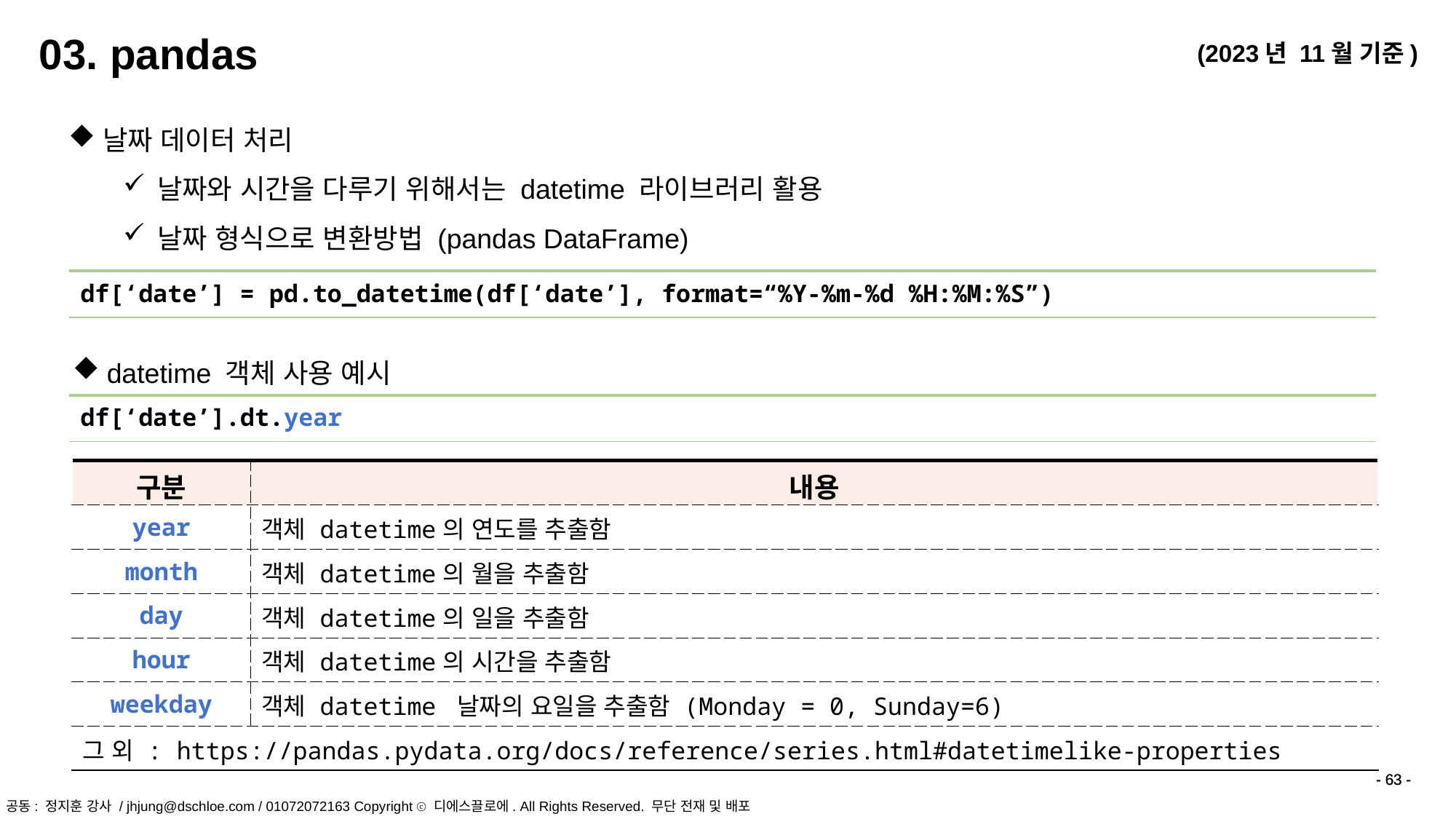

03. pandas
날짜 데이터 처리
날짜와 시간을 다루기 위해서는 datetime 라이브러리 활용
날짜 형식으로 변환방법 (pandas DataFrame)
| df[‘date’] = pd.to\_datetime(df[‘date’], format=“%Y-%m-%d %H:%M:%S”) |
| --- |
datetime 객체 사용 예시
| df[‘date’].dt.year |
| --- |
| 구분 | 내용 |
| --- | --- |
| year | 객체 datetime의 연도를 추출함 |
| month | 객체 datetime의 월을 추출함 |
| day | 객체 datetime의 일을 추출함 |
| hour | 객체 datetime의 시간을 추출함 |
| weekday | 객체 datetime 날짜의 요일을 추출함 (Monday = 0, Sunday=6) |
| 그 외 : https://pandas.pydata.org/docs/reference/series.html#datetimelike-properties |  |
- 63 -